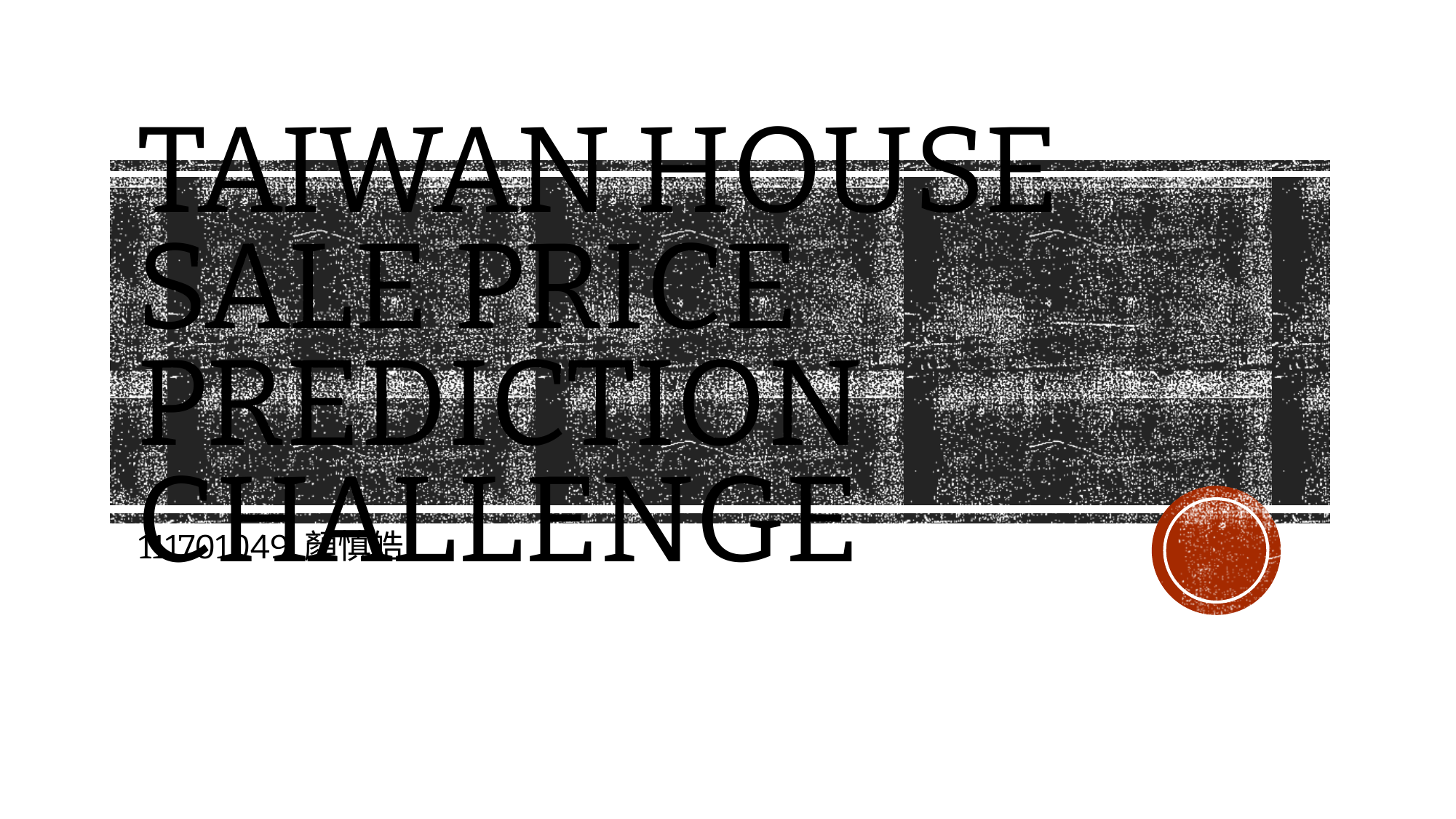

# Taiwan House Sale Price Prediction Challenge
111701049 顏慎皓